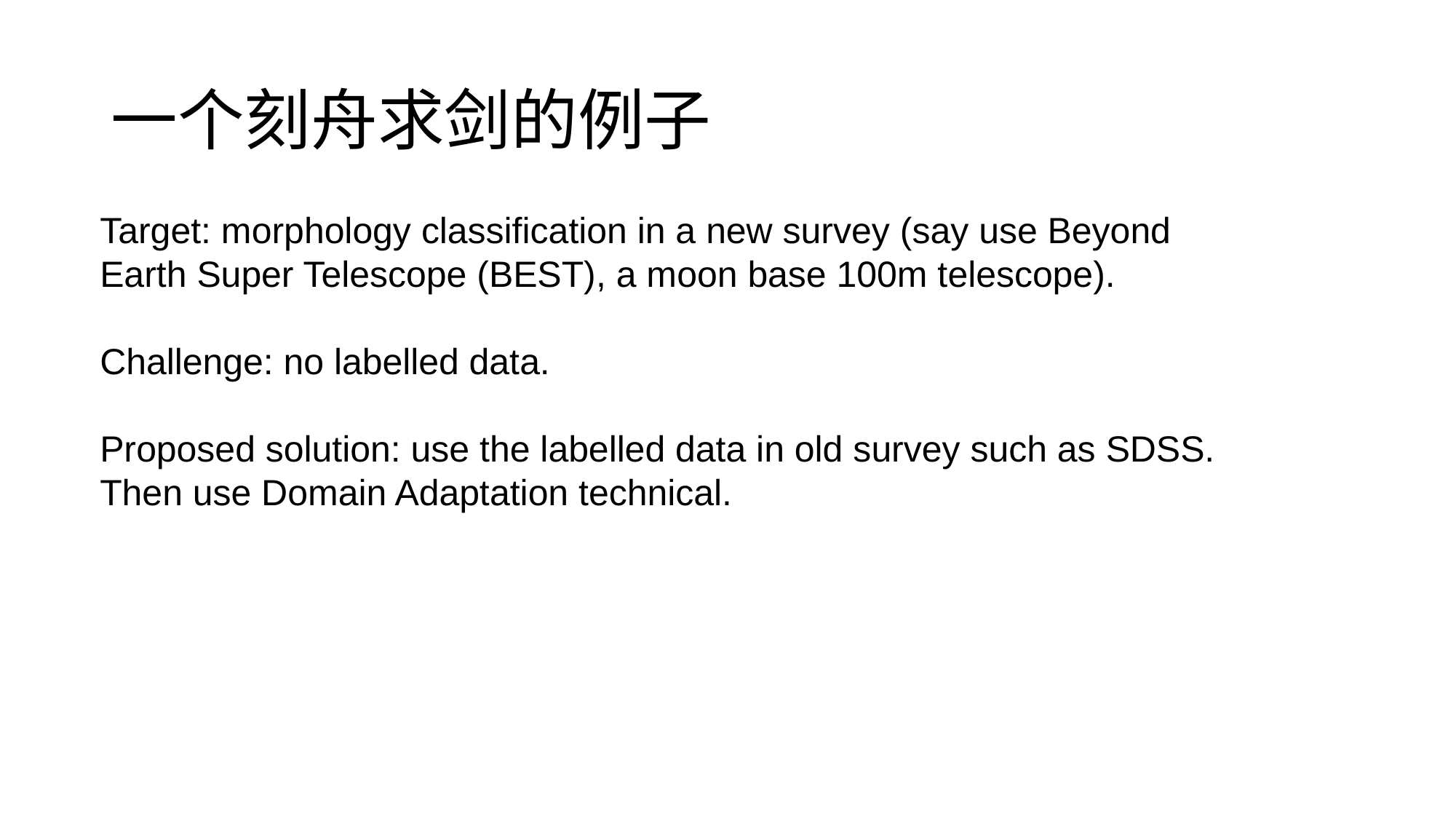

# 一个刻舟求剑的例子
Target: morphology classification in a new survey (say use Beyond Earth Super Telescope (BEST), a moon base 100m telescope).

Challenge: no labelled data.

Proposed solution: use the labelled data in old survey such as SDSS. Then use Domain Adaptation technical.